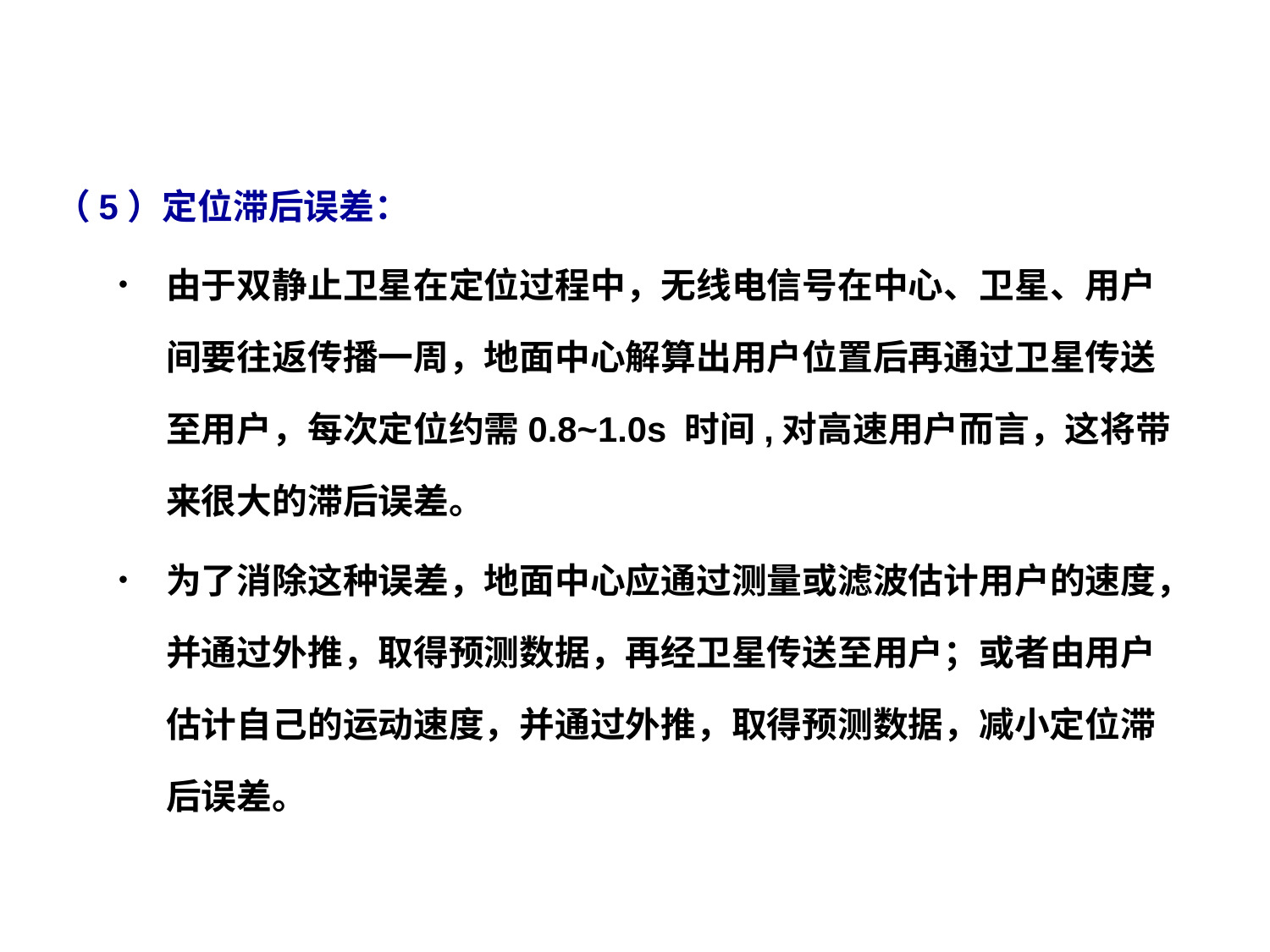

（5）定位滞后误差：
由于双静止卫星在定位过程中，无线电信号在中心、卫星、用户间要往返传播一周，地面中心解算出用户位置后再通过卫星传送至用户，每次定位约需0.8~1.0s 时间,对高速用户而言，这将带来很大的滞后误差。
为了消除这种误差，地面中心应通过测量或滤波估计用户的速度，并通过外推，取得预测数据，再经卫星传送至用户；或者由用户估计自己的运动速度，并通过外推，取得预测数据，减小定位滞后误差。